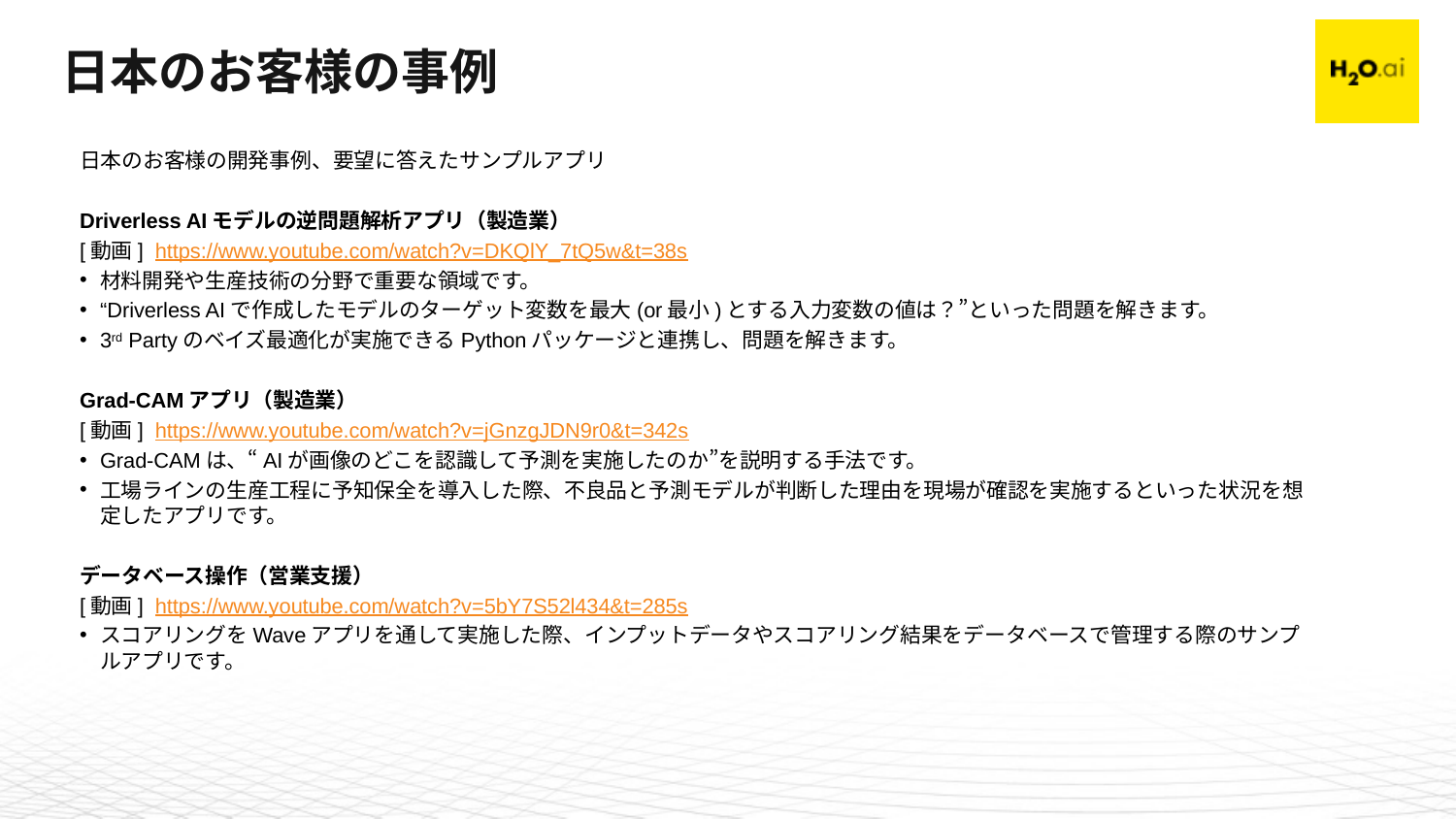

# 日本のお客様の事例
日本のお客様の開発事例、要望に答えたサンプルアプリ

Driverless AIモデルの逆問題解析アプリ（製造業）
[動画]  https://www.youtube.com/watch?v=DKQlY_7tQ5w&t=38s
材料開発や生産技術の分野で重要な領域です。
“Driverless AIで作成したモデルのターゲット変数を最大(or最小)とする入力変数の値は？”といった問題を解きます。
3rd Partyのベイズ最適化が実施できるPythonパッケージと連携し、問題を解きます。

Grad-CAMアプリ（製造業）
[動画]  https://www.youtube.com/watch?v=jGnzgJDN9r0&t=342s
Grad-CAMは、“AIが画像のどこを認識して予測を実施したのか”を説明する手法です。
工場ラインの生産工程に予知保全を導入した際、不良品と予測モデルが判断した理由を現場が確認を実施するといった状況を想定したアプリです。

データベース操作（営業支援）
[動画]  https://www.youtube.com/watch?v=5bY7S52l434&t=285s
スコアリングをWaveアプリを通して実施した際、インプットデータやスコアリング結果をデータベースで管理する際のサンプルアプリです。